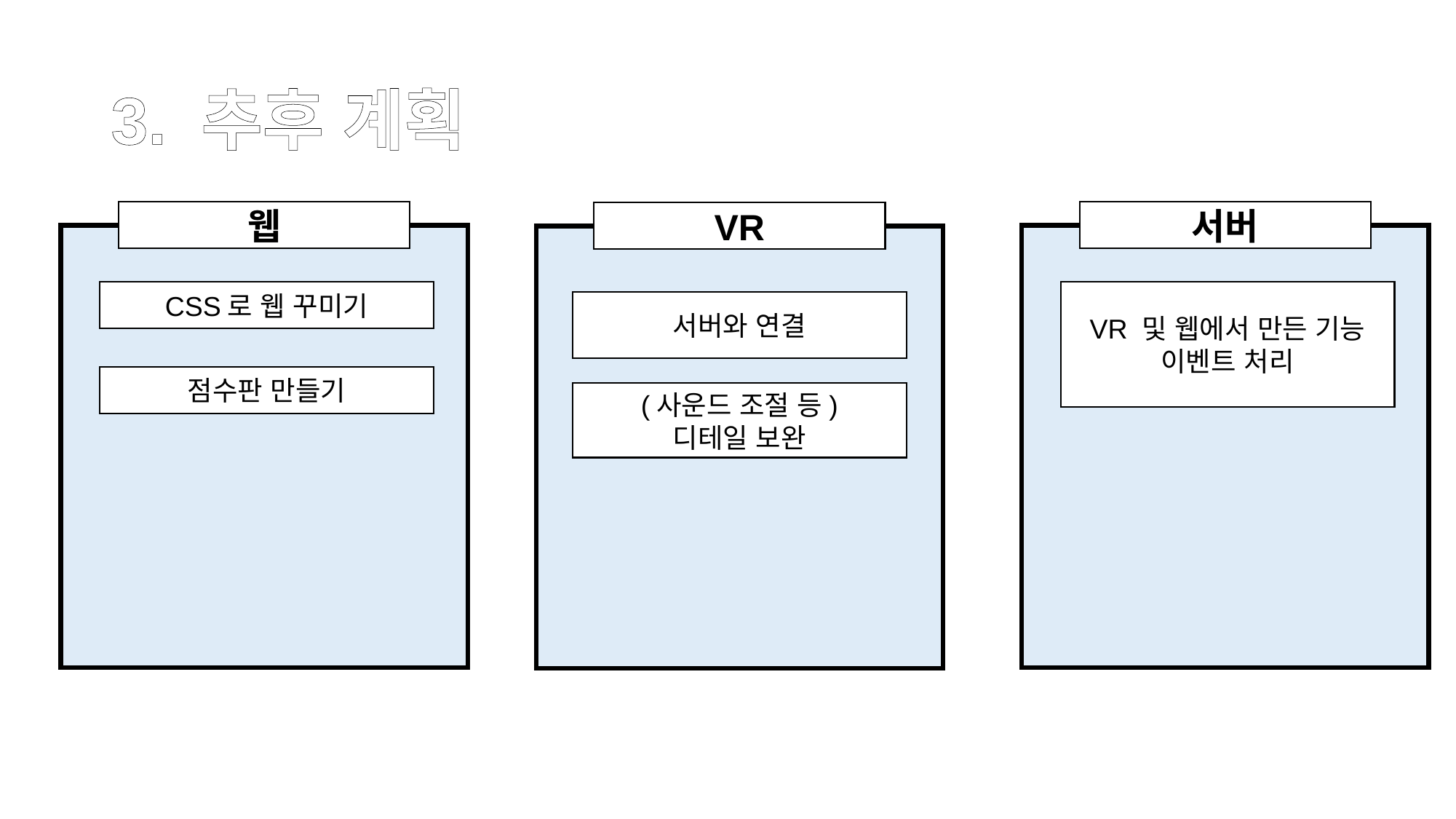

# 3. 추후 계획
웹
서버
VR

CSS로 웹 꾸미기
VR 및 웹에서 만든 기능 이벤트 처리
서버와 연결
점수판 만들기
(사운드 조절 등)
디테일 보완